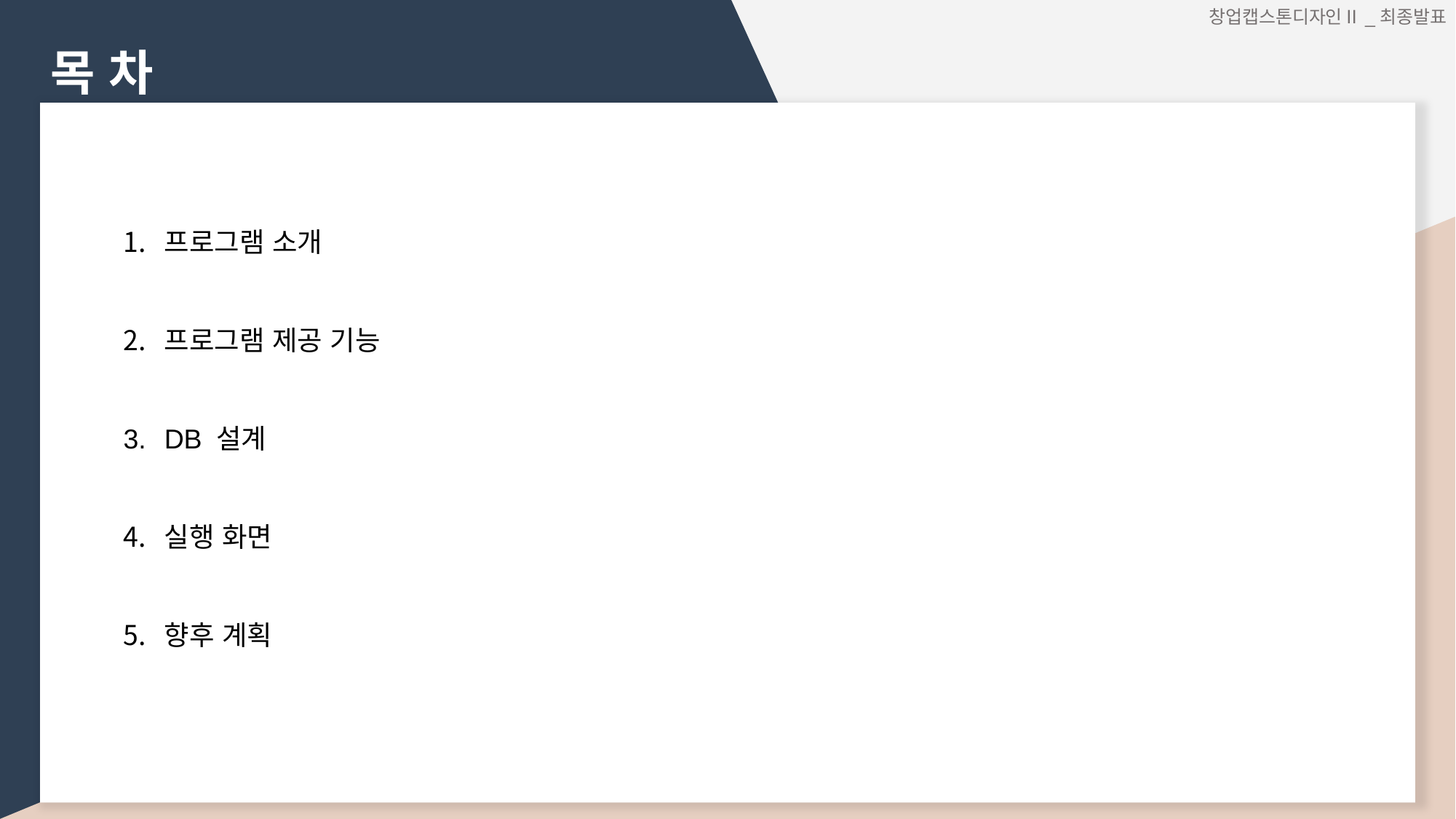

창업캡스톤디자인Ⅱ_최종발표
목 차
프로그램 소개
프로그램 제공 기능
DB 설계
실행 화면
향후 계획